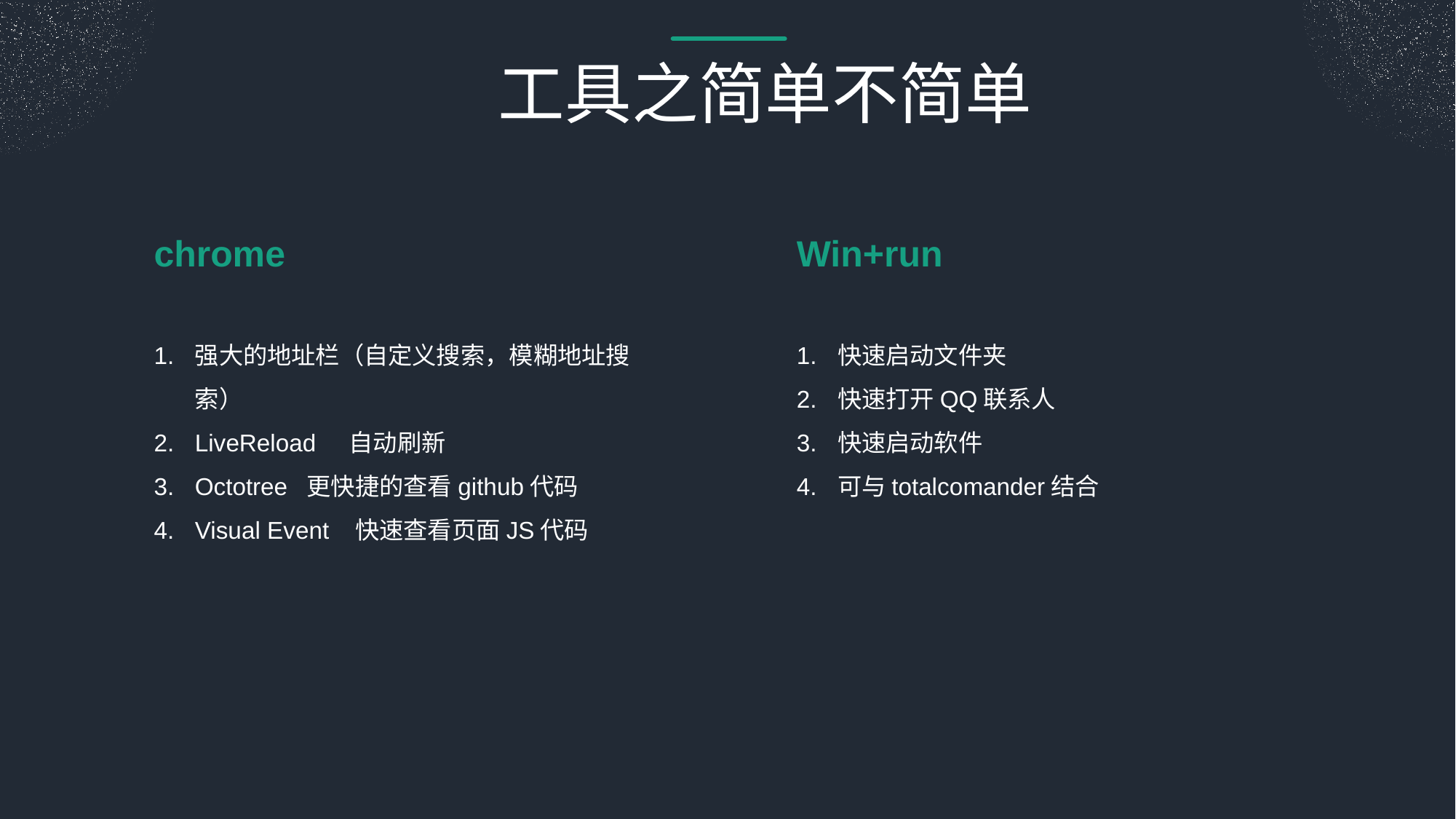

工具之简单不简单

chrome
Win+run
强大的地址栏（自定义搜索，模糊地址搜索）
LiveReload    自动刷新
Octotree  更快捷的查看github代码
Visual Event   快速查看页面JS代码
快速启动文件夹
快速打开QQ联系人
快速启动软件
可与totalcomander结合